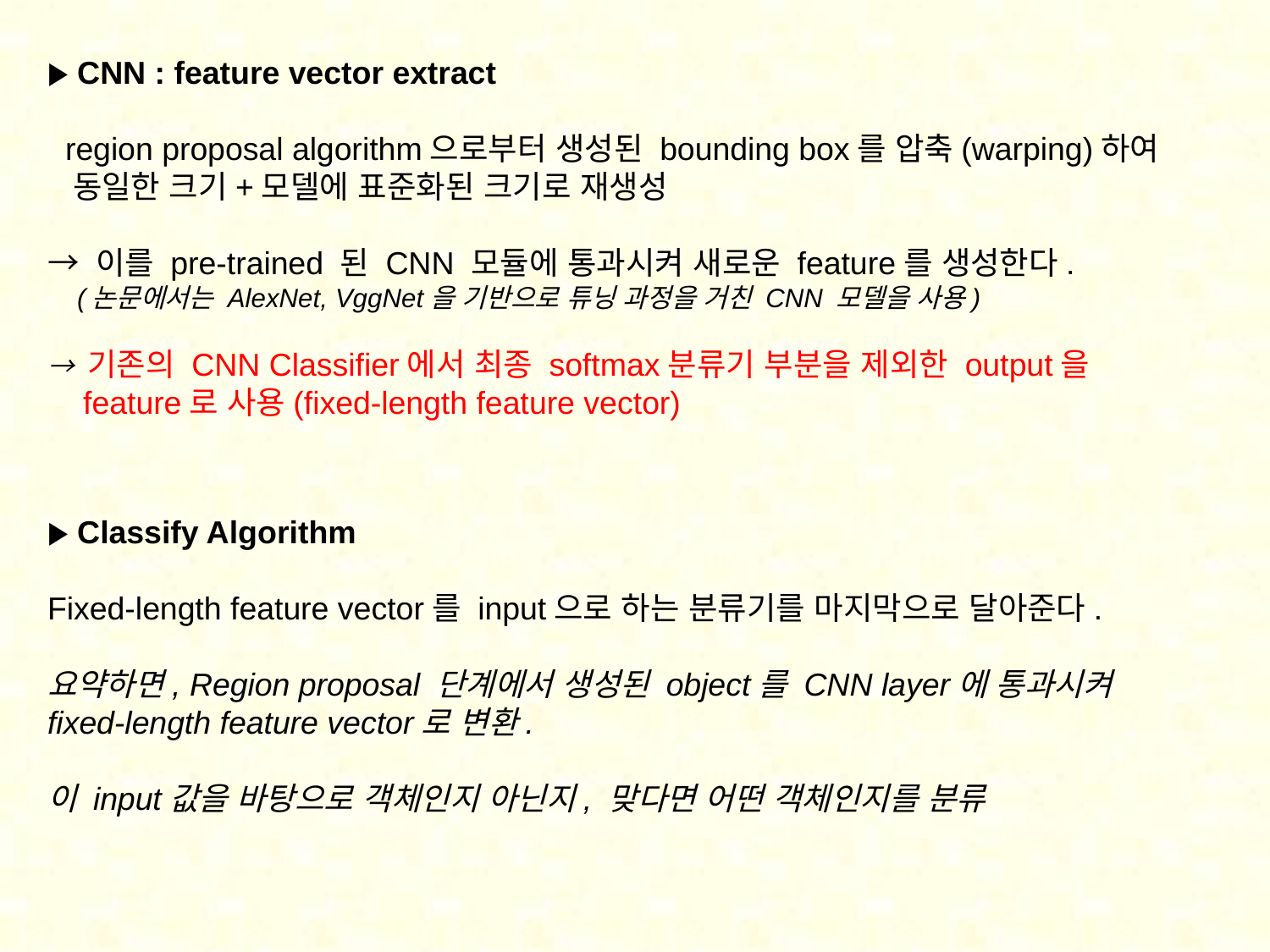

▶ CNN : feature vector extract

  region proposal algorithm으로부터 생성된 bounding box를 압축(warping)하여
  동일한 크기+모델에 표준화된 크기로 재생성

→ 이를 pre-trained 된 CNN 모듈에 통과시켜 새로운 feature를 생성한다.
    (논문에서는 AlexNet, VggNet을 기반으로 튜닝 과정을 거친 CNN 모델을 사용)

→ 기존의 CNN Classifier에서 최종 softmax분류기 부분을 제외한 output을
    feature로 사용(fixed-length feature vector)
▶ Classify Algorithm

Fixed-length feature vector를 input으로 하는 분류기를 마지막으로 달아준다.

요약하면, Region proposal 단계에서 생성된 object를 CNN layer에 통과시켜 fixed-length feature vector로 변환.

이 input값을 바탕으로 객체인지 아닌지, 맞다면 어떤 객체인지를 분류